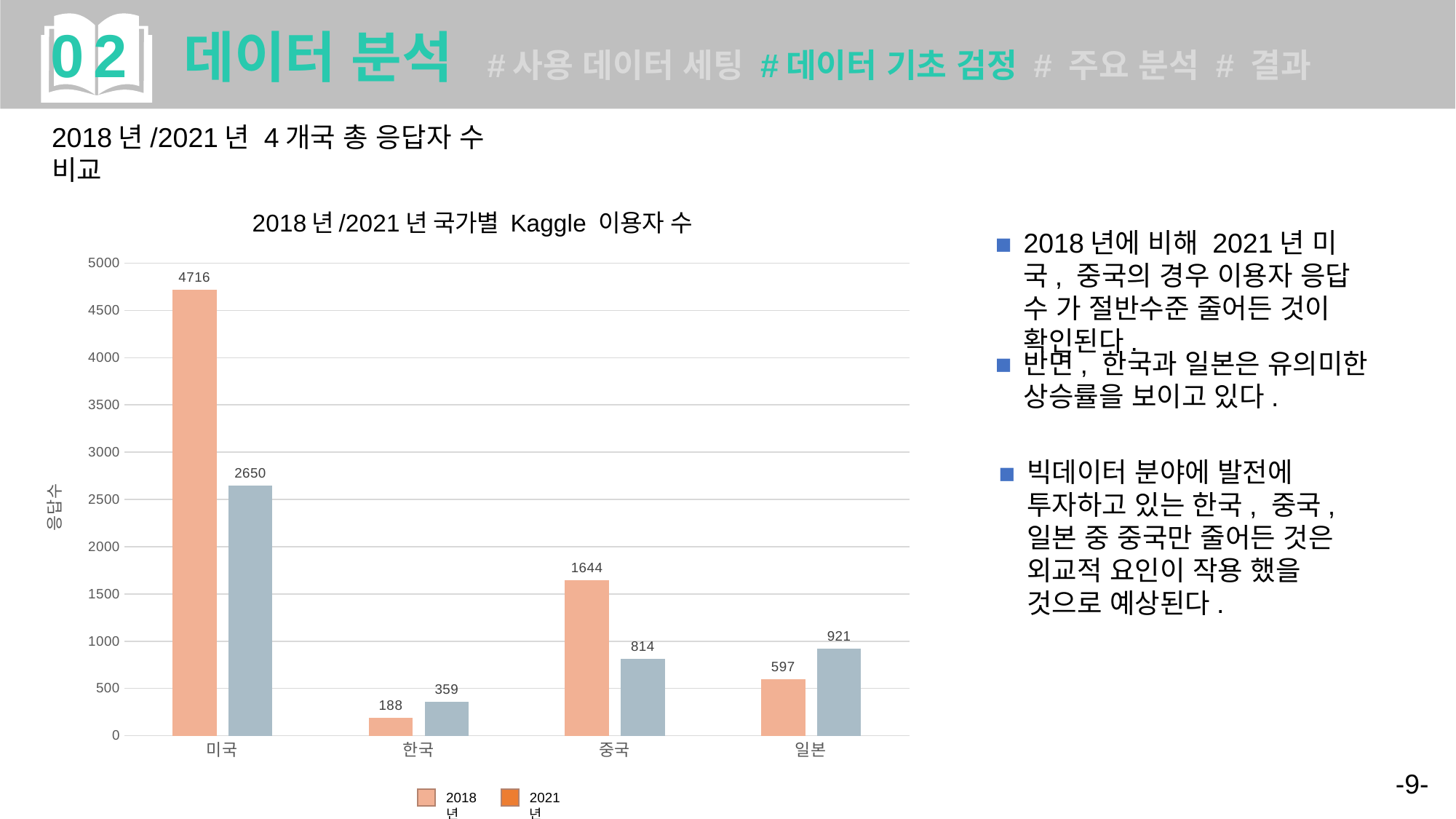

02  데이터 분석  #사용 데이터 세팅 #데이터 기초 검정 # 주요 분석 # 결과

2018년/2021년 4개국 총 응답자 수 비교

### Chart: 2018년/2021년 국가별 Kaggle 이용자 수

| Category |  |  |
|---|---|---|
| 미국 | 4716.0 | 2650.0 |
| 한국 | 188.0 | 359.0 |
| 중국 | 1644.0 | 814.0 |
| 일본 | 597.0 | 921.0 |
2018년에 비해 2021년 미국, 중국의 경우 이용자 응답 수 가 절반수준 줄어든 것이 확인된다.
■
반면, 한국과 일본은 유의미한 상승률을 보이고 있다.
■
빅데이터 분야에 발전에 투자하고 있는 한국, 중국, 일본 중 중국만 줄어든 것은 외교적 요인이 작용 했을 것으로 예상된다.
■
-9-
2021년
2018년